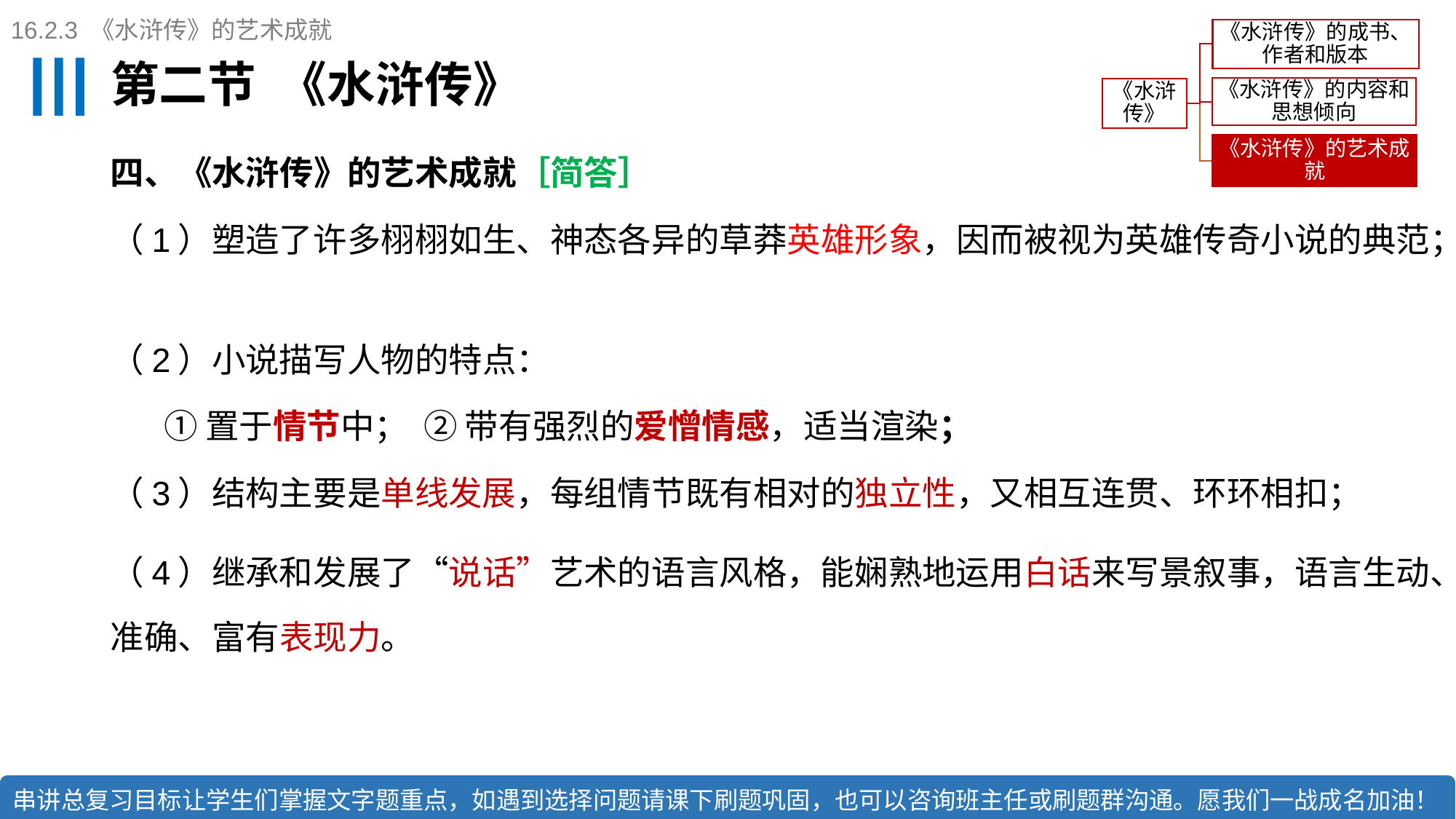

《水浒传》
《水浒传》的成书、作者和版本
《水浒传》的内容和思想倾向
《水浒传》的艺术成就
16.2.3 《水浒传》的艺术成就
# 第二节  《水浒传》
四、《水浒传》的艺术成就［简答］
（1）塑造了许多栩栩如生、神态各异的草莽英雄形象，因而被视为英雄传奇小说的典范；
（2）小说描写人物的特点：
       ①置于情节中；  ② 带有强烈的爱憎情感，适当渲染；
（3）结构主要是单线发展，每组情节既有相对的独立性，又相互连贯、环环相扣；
（4）继承和发展了“说话”艺术的语言风格，能娴熟地运用白话来写景叙事，语言生动、准确、富有表现力。